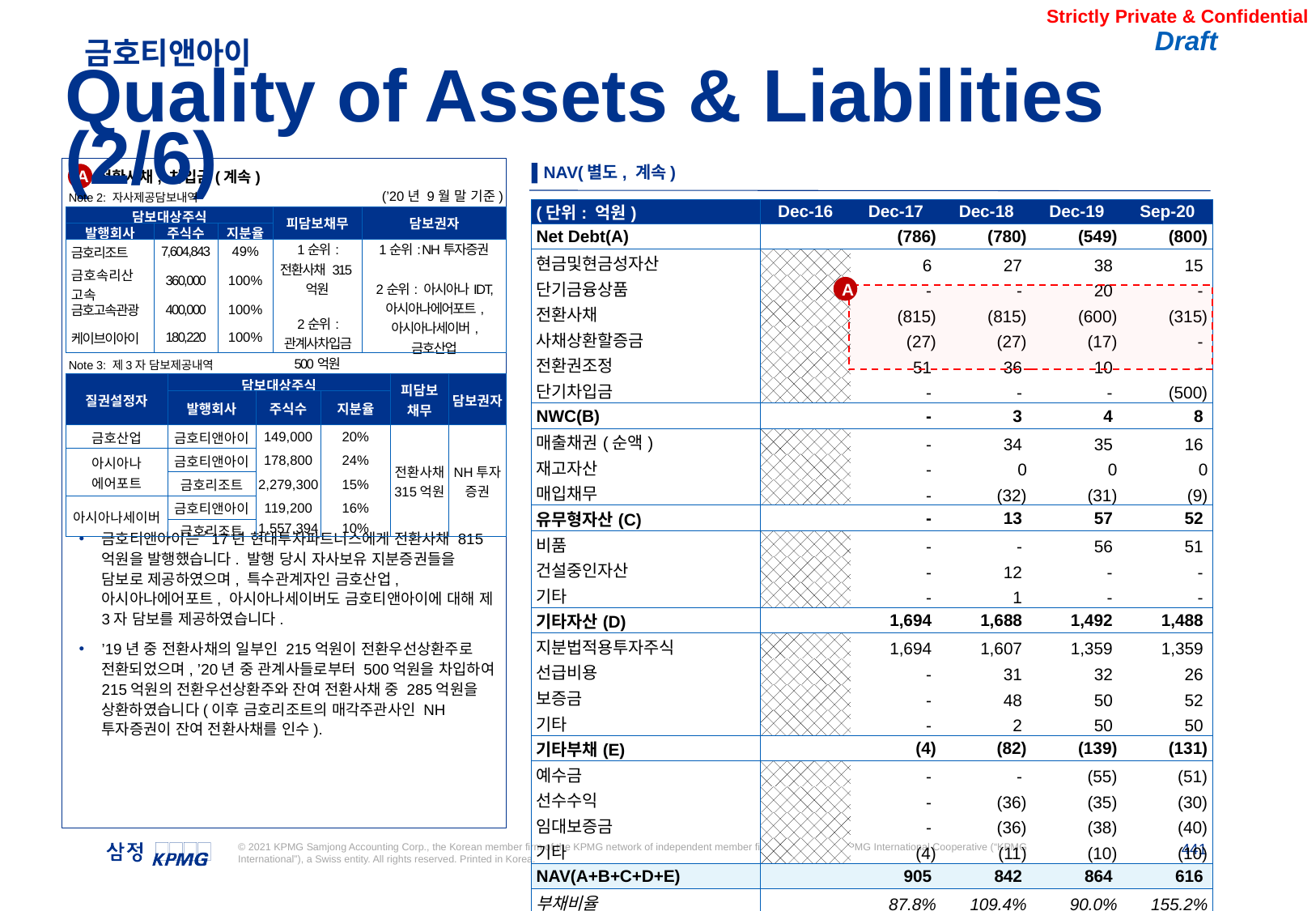

금호티앤아이
Quality of Assets & Liabilities (2/6)
▌NAV(별도, 계속)

전환사채, 차입금(계속)

금호티앤아이는 ’17년 현대투자파트너스에게 전환사채 815억원을 발행했습니다. 발행 당시 자사보유 지분증권들을 담보로 제공하였으며, 특수관계자인 금호산업, 아시아나에어포트, 아시아나세이버도 금호티앤아이에 대해 제3자 담보를 제공하였습니다.
’19년 중 전환사채의 일부인 215억원이 전환우선상환주로 전환되었으며, ’20년 중 관계사들로부터 500억원을 차입하여 215억원의 전환우선상환주와 잔여 전환사채 중 285억원을 상환하였습니다(이후 금호리조트의 매각주관사인 NH투자증권이 잔여 전환사채를 인수).

A
(’20년 9월 말 기준)
Note 2: 자사제공담보내역
| (단위: 억원) | Dec-16 | Dec-17 | Dec-18 | Dec-19 | Sep-20 |
| --- | --- | --- | --- | --- | --- |
| Net Debt(A) |  | (786) | (780) | (549) | (800) |
| 현금및현금성자산 |  | 6 | 27 | 38 | 15 |
| 단기금융상품 |  | - | - | 20 | - |
| 전환사채 |  | (815) | (815) | (600) | (315) |
| 사채상환할증금 |  | (27) | (27) | (17) | - |
| 전환권조정 |  | 51 | 36 | 10 | - |
| 단기차입금 |  | - | - | - | (500) |
| NWC(B) |  | - | 3 | 4 | 8 |
| 매출채권(순액) |  | - | 34 | 35 | 16 |
| 재고자산 |  | - | 0 | 0 | 0 |
| 매입채무 |  | - | (32) | (31) | (9) |
| 유무형자산(C) |  | - | 13 | 57 | 52 |
| 비품 |  | - | - | 56 | 51 |
| 건설중인자산 |  | - | 12 | - | - |
| 기타 |  | - | 1 | - | - |
| 기타자산(D) |  | 1,694 | 1,688 | 1,492 | 1,488 |
| 지분법적용투자주식 |  | 1,694 | 1,607 | 1,359 | 1,359 |
| 선급비용 |  | - | 31 | 32 | 26 |
| 보증금 |  | - | 48 | 50 | 52 |
| 기타 |  | - | 2 | 50 | 50 |
| 기타부채(E) |  | (4) | (82) | (139) | (131) |
| 예수금 |  | - | - | (55) | (51) |
| 선수수익 |  | - | (36) | (35) | (30) |
| 임대보증금 |  | - | (36) | (38) | (40) |
| 기타 |  | (4) | (11) | (10) | (10) |
| NAV(A+B+C+D+E) |  | 905 | 842 | 864 | 616 |
| 부채비율 |  | 87.8% | 109.4% | 90.0% | 155.2% |
| 담보대상주식 |  |  | 피담보채무 | 담보권자 |
| --- | --- | --- | --- | --- |
| 발행회사 | 주식수 | 지분율 |  |  |
| 금호리조트 | 7,604,843 | 49% | 1순위: 전환사채 315억원 2순위: 관계사차입금 500억원 | 1순위: NH투자증권 2순위: 아시아나IDT, 아시아나에어포트, 아시아나세이버, 금호산업 |
| 금호속리산 고속 | 360,000 | 100% |  |  |
| 금호고속관광 | 400,000 | 100% |  |  |
| 케이브이아이 | 180,220 | 100% |  |  |
A

Note 3: 제3자 담보제공내역
| 질권설정자 | 담보대상주식 |  |  | 피담보 채무 | 담보권자 |
| --- | --- | --- | --- | --- | --- |
|  | 발행회사 | 주식수 | 지분율 |  |  |
| 금호산업 | 금호티앤아이 | 149,000 | 20% | 전환사채 315억원 | NH투자 증권 |
| 아시아나 에어포트 | 금호티앤아이 | 178,800 | 24% |  |  |
|  | 금호리조트 | 2,279,300 | 15% |  |  |
| 아시아나세이버 | 금호티앤아이 | 119,200 | 16% |  |  |
|  | 금호리조트 | 1,557,394 | 10% |  |  |